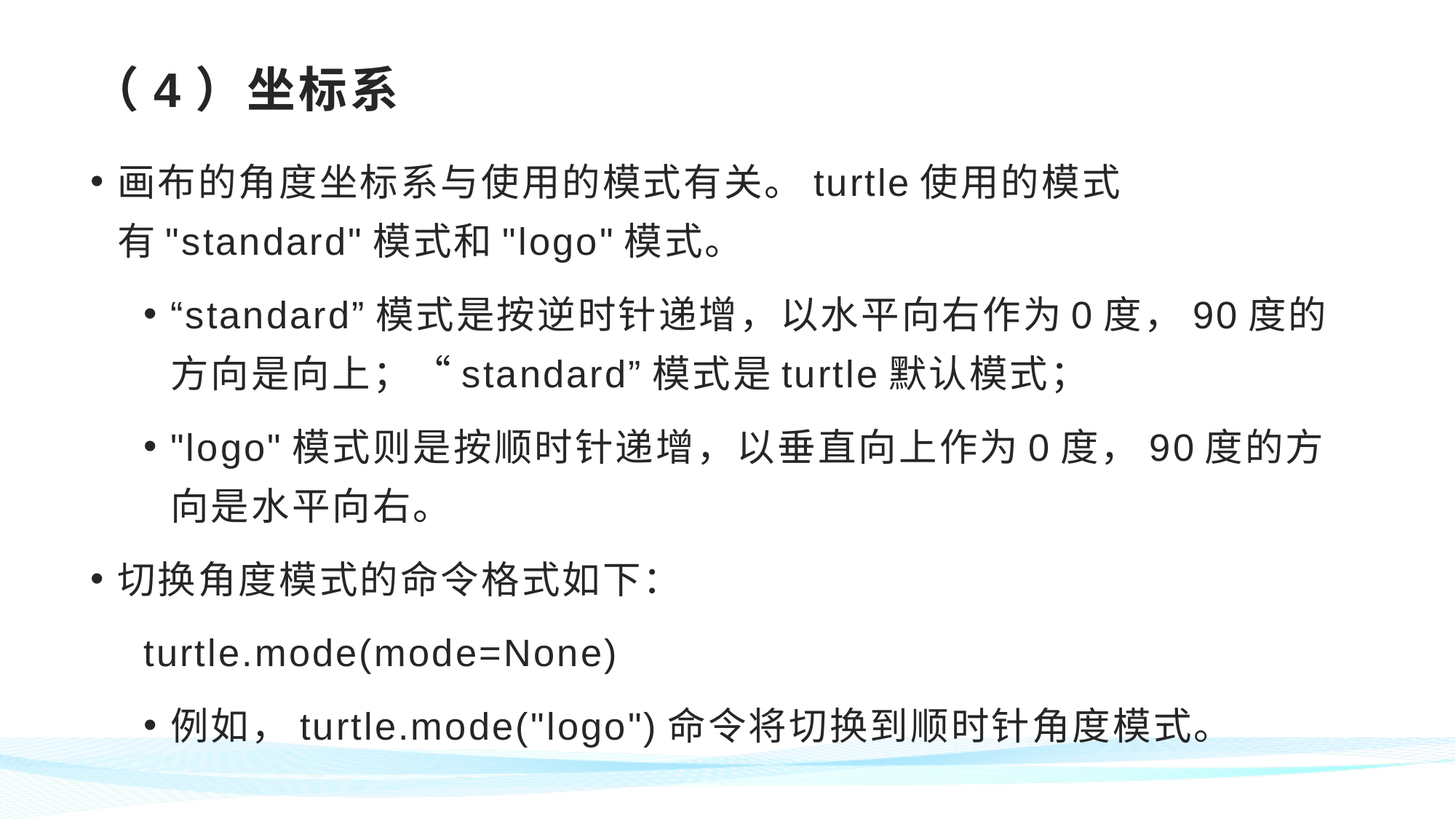

# （4）坐标系
画布的角度坐标系与使用的模式有关。turtle使用的模式有"standard"模式和"logo"模式。
“standard”模式是按逆时针递增，以水平向右作为0度，90度的方向是向上；“standard”模式是turtle默认模式；
"logo"模式则是按顺时针递增，以垂直向上作为0度，90度的方向是水平向右。
切换角度模式的命令格式如下：
turtle.mode(mode=None)
例如，turtle.mode("logo")命令将切换到顺时针角度模式。